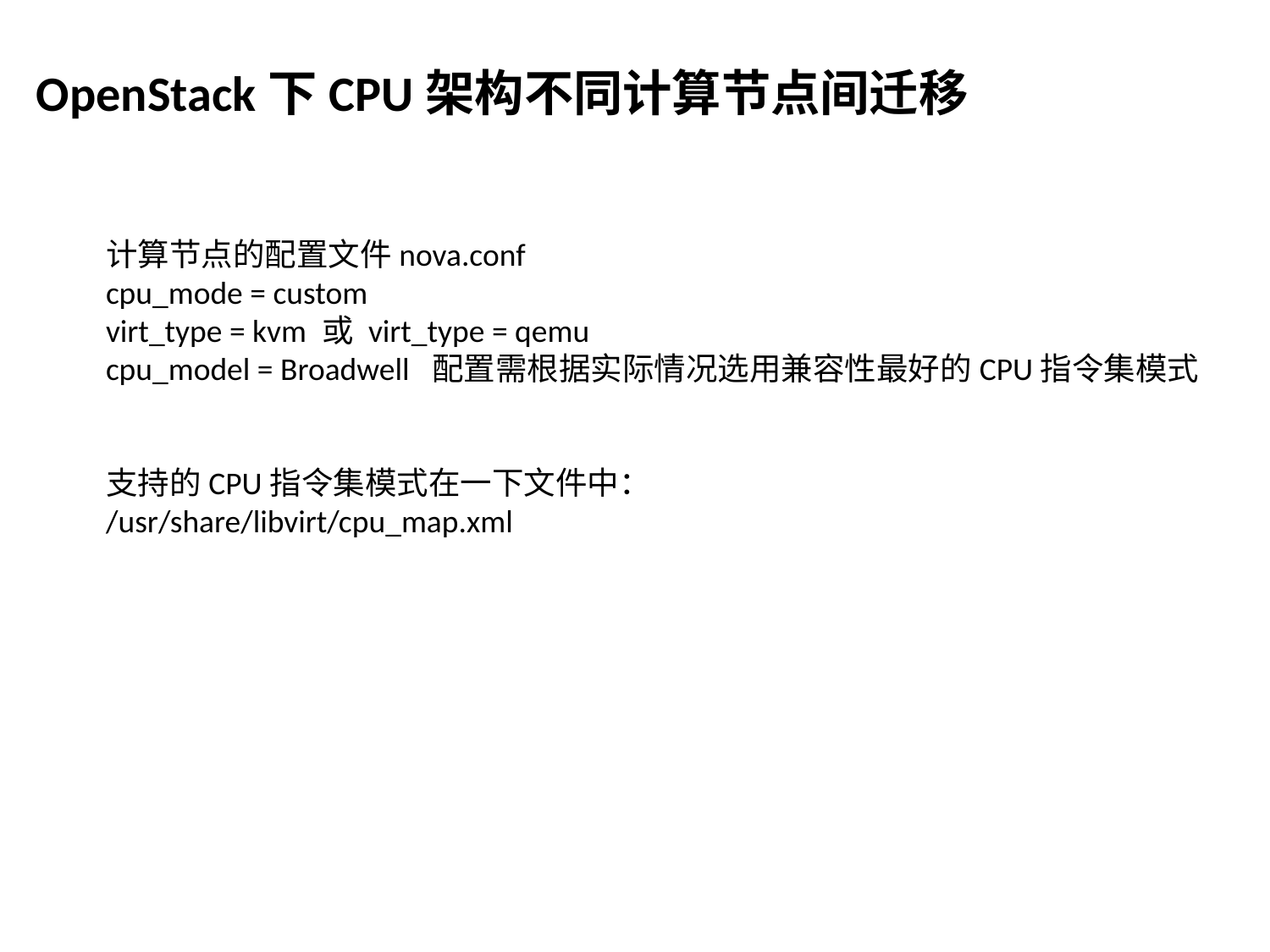

OpenStack下CPU架构不同计算节点间迁移
计算节点的配置文件nova.conf
cpu_mode = custom
virt_type = kvm 或 virt_type = qemu
cpu_model = Broadwell  配置需根据实际情况选用兼容性最好的CPU指令集模式

支持的CPU指令集模式在一下文件中：
/usr/share/libvirt/cpu_map.xml